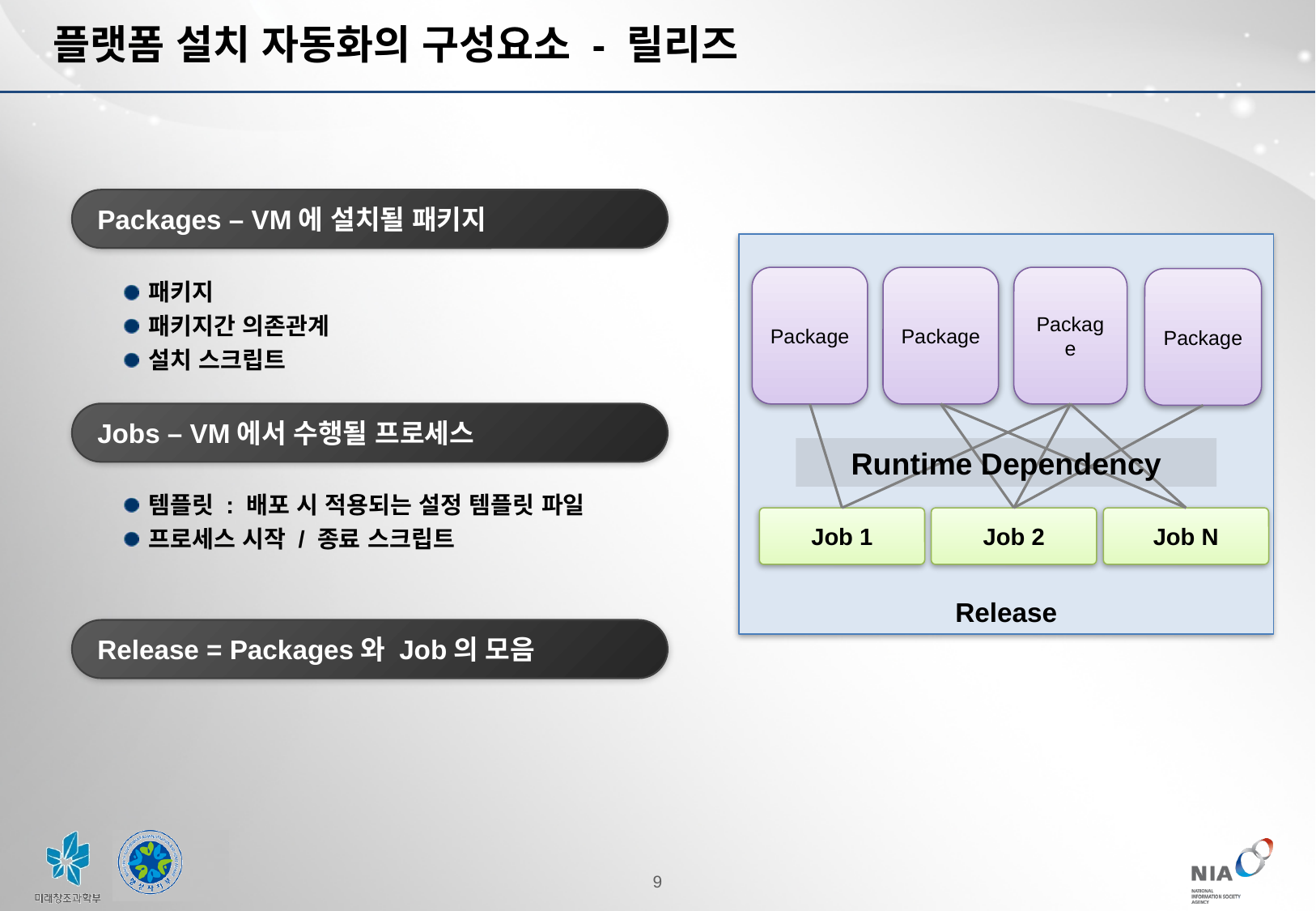

# 플랫폼 설치 자동화의 구성요소 - 릴리즈
 Packages – VM에 설치될 패키지
Release
패키지
패키지간 의존관계
설치 스크립트
Package
Package
Package
Package
 Jobs – VM에서 수행될 프로세스
Runtime Dependency
템플릿 : 배포 시 적용되는 설정 템플릿 파일
프로세스 시작 / 종료 스크립트
Job 1
Job 2
Job N
 Release = Packages와 Job의 모음